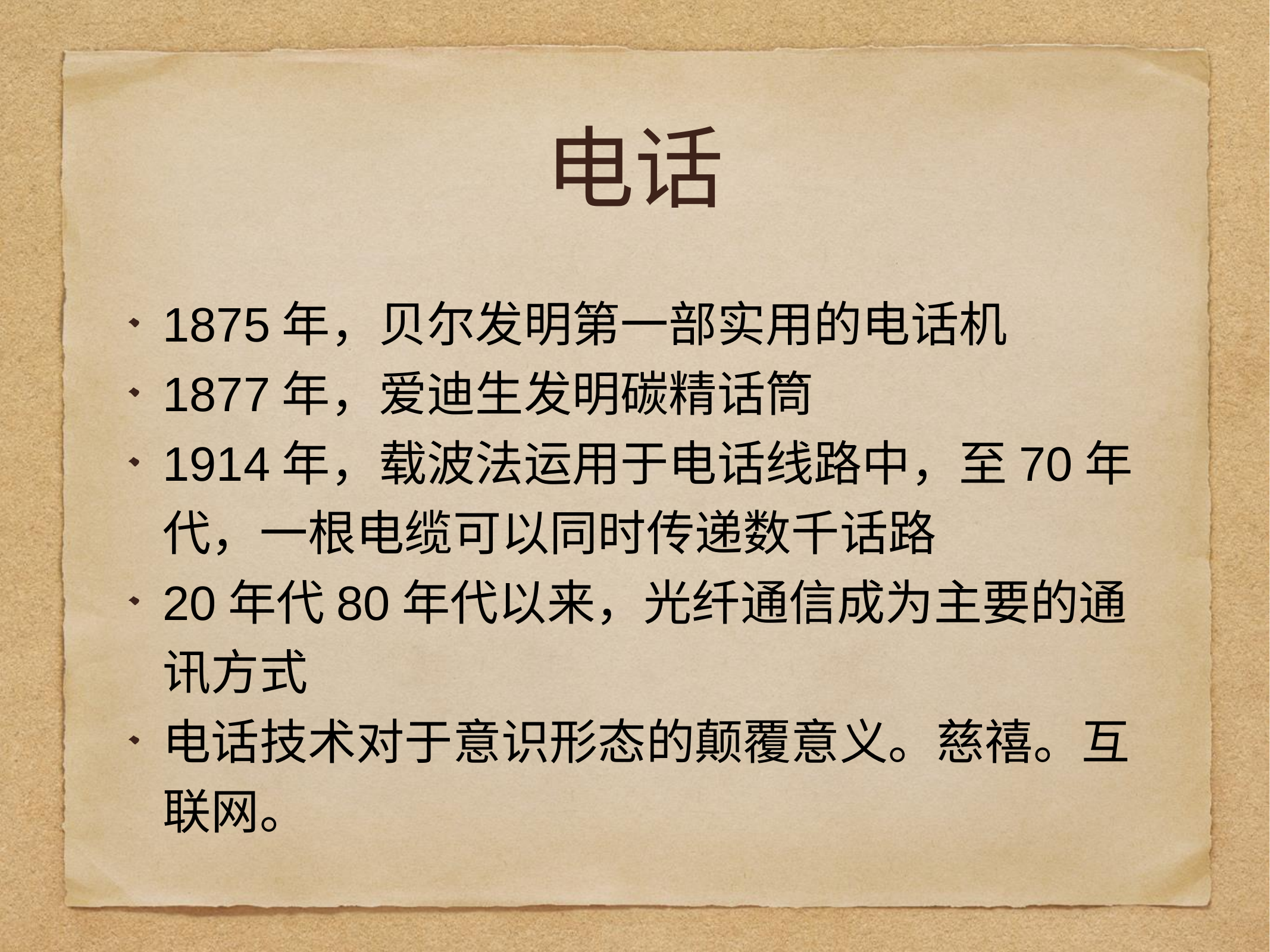

# 电话
1875年，贝尔发明第一部实用的电话机
1877年，爱迪生发明碳精话筒
1914年，载波法运用于电话线路中，至70年代，一根电缆可以同时传递数千话路
20年代80年代以来，光纤通信成为主要的通讯方式
电话技术对于意识形态的颠覆意义。慈禧。互联网。